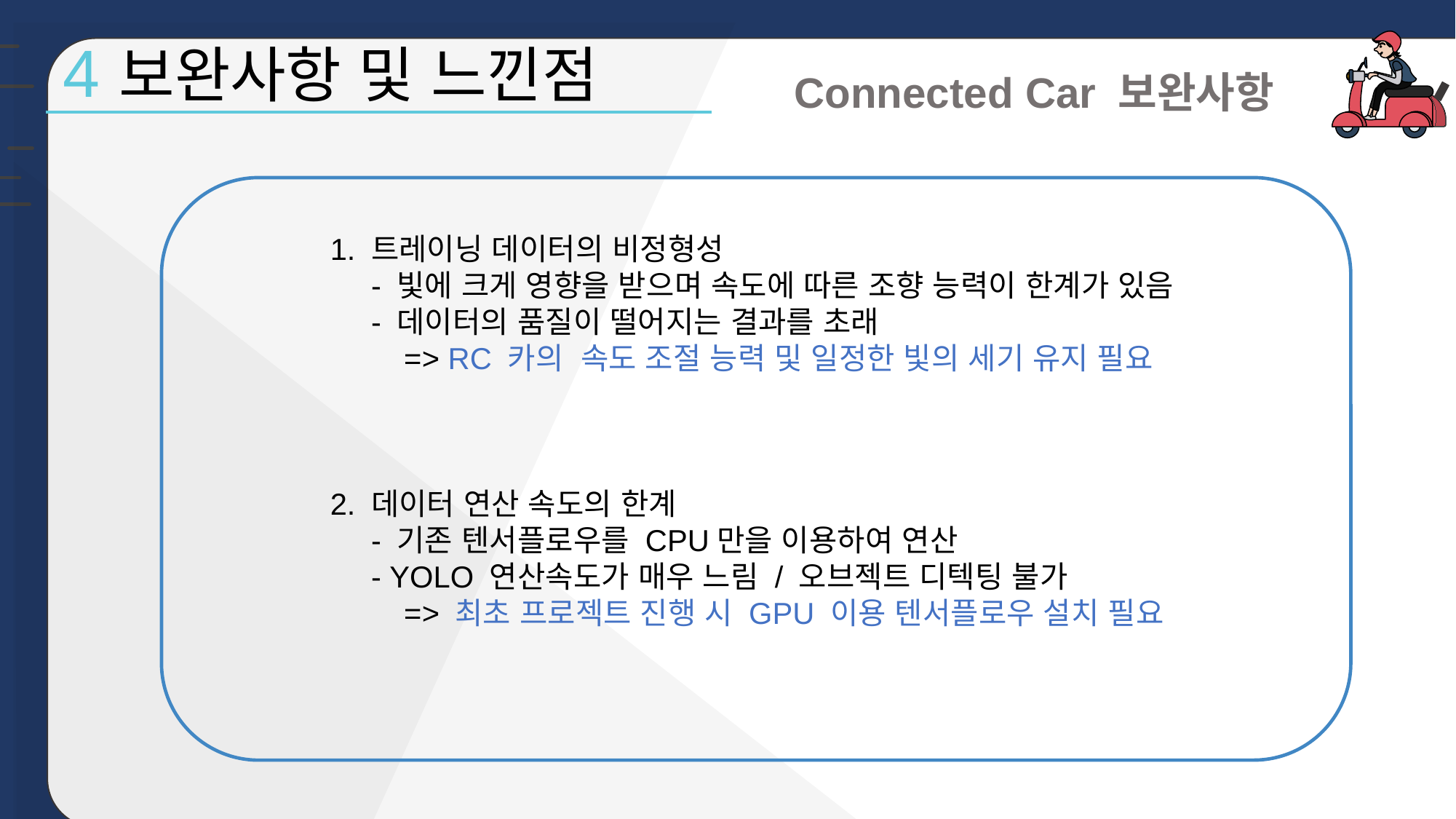

g

4  보완사항 및 느낀점

Connected Car 보완사항

트레이닝 데이터의 비정형성
- 빛에 크게 영향을 받으며 속도에 따른 조향 능력이 한계가 있음
- 데이터의 품질이 떨어지는 결과를 초래
   => RC 카의  속도 조절 능력 및 일정한 빛의 세기 유지 필요

데이터 연산 속도의 한계
- 기존 텐서플로우를 CPU만을 이용하여 연산
- YOLO 연산속도가 매우 느림 / 오브젝트 디텍팅 불가
   => 최초 프로젝트 진행 시 GPU 이용 텐서플로우 설치 필요

Connected Car